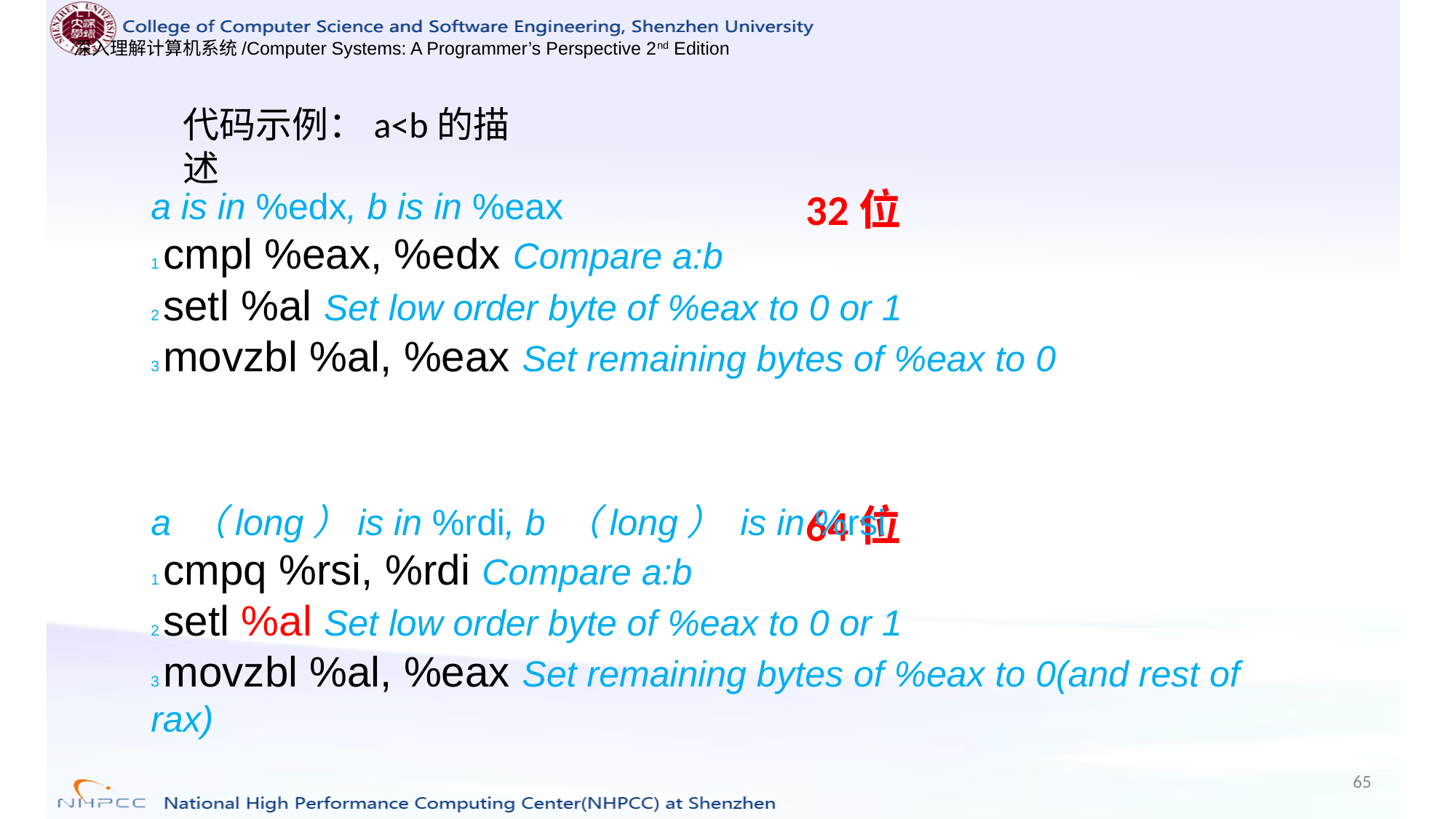

代码示例：a<b的描述
a is in %edx, b is in %eax
1 cmpl %eax, %edx Compare a:b
2 setl %al Set low order byte of %eax to 0 or 1
3 movzbl %al, %eax Set remaining bytes of %eax to 0
32位
a （long）is in %rdi, b （long） is in %rsi
1 cmpq %rsi, %rdi Compare a:b
2 setl %al Set low order byte of %eax to 0 or 1
3 movzbl %al, %eax Set remaining bytes of %eax to 0(and rest of rax)
64位
65